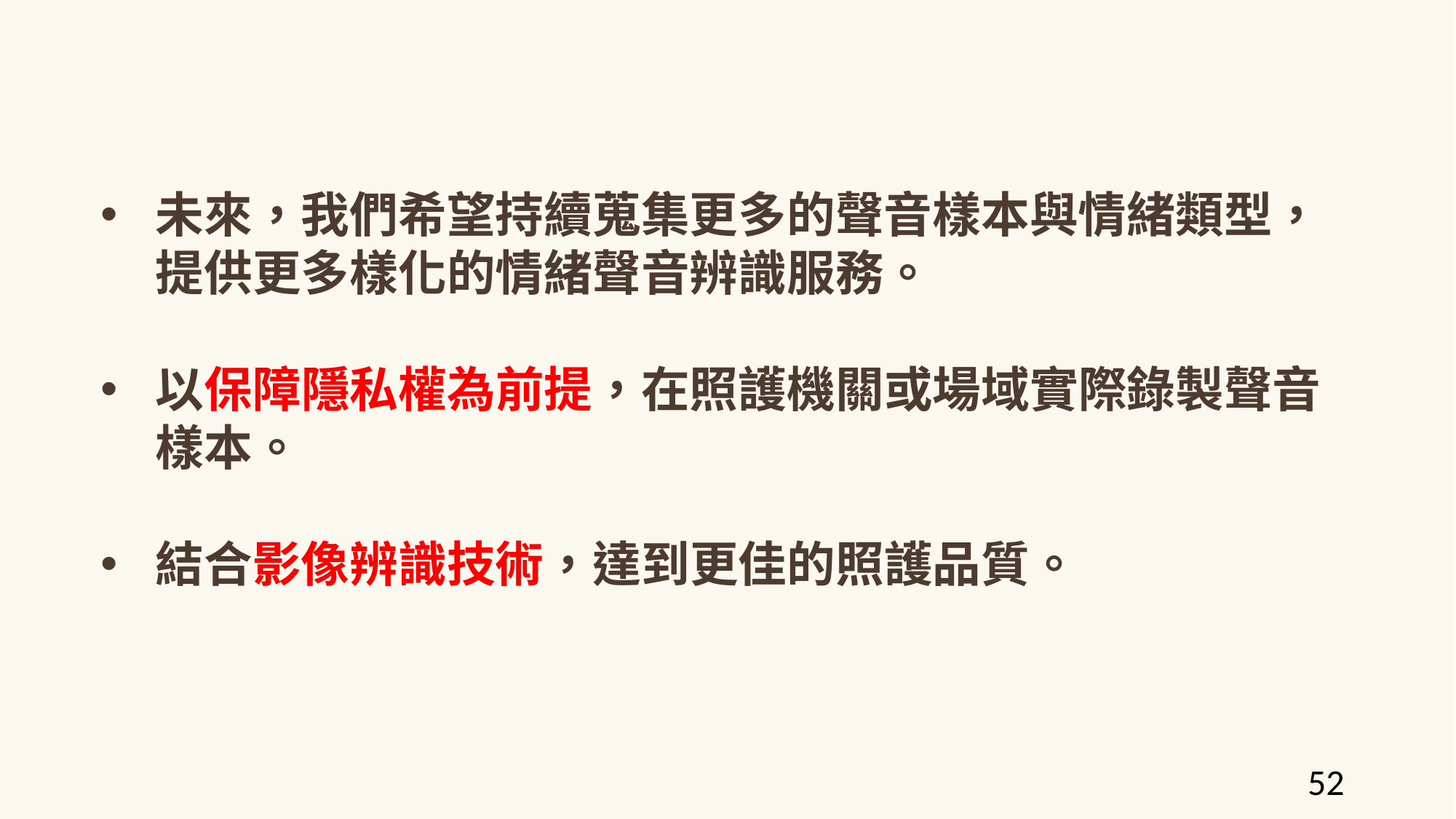

未來，我們希望持續蒐集更多的聲音樣本與情緒類型，提供更多樣化的情緒聲音辨識服務。

以保障隱私權為前提，在照護機關或場域實際錄製聲音樣本。

結合影像辨識技術，達到更佳的照護品質。

52